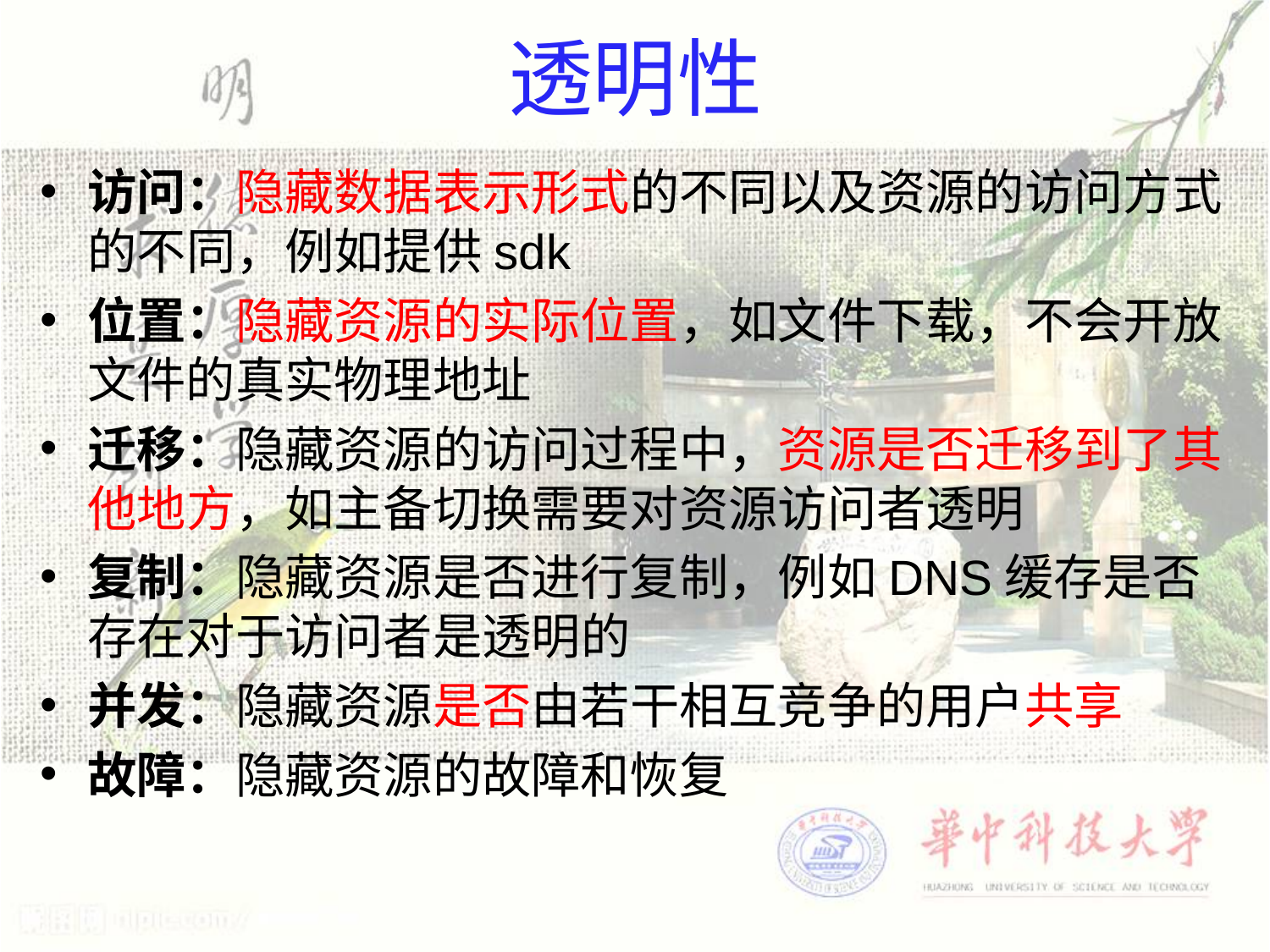

# 透明性
访问：隐藏数据表示形式的不同以及资源的访问方式的不同，例如提供sdk
位置：隐藏资源的实际位置，如文件下载，不会开放文件的真实物理地址
迁移：隐藏资源的访问过程中，资源是否迁移到了其他地方，如主备切换需要对资源访问者透明
复制：隐藏资源是否进行复制，例如DNS缓存是否存在对于访问者是透明的
并发：隐藏资源是否由若干相互竞争的用户共享
故障：隐藏资源的故障和恢复